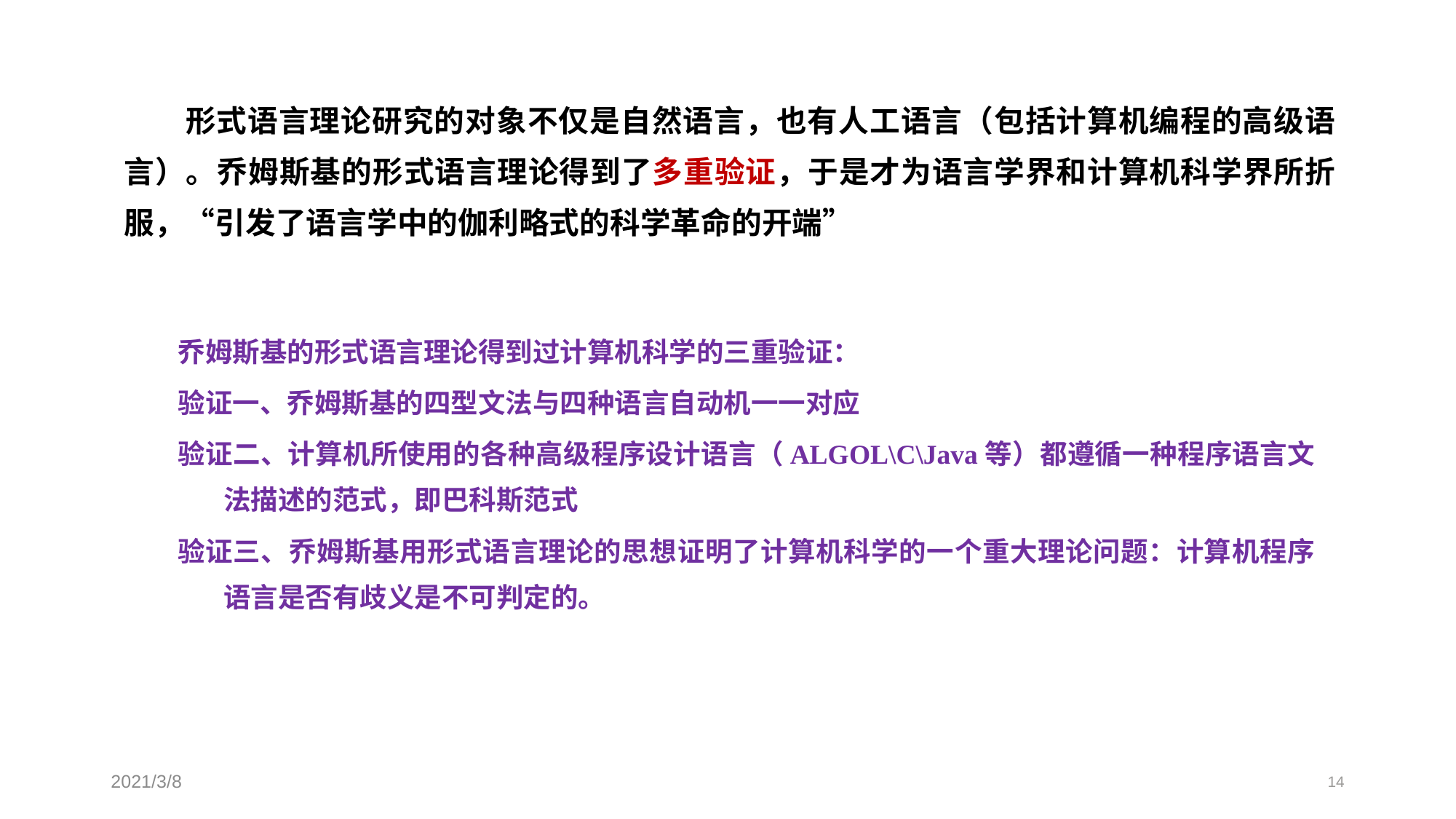

形式语言理论研究的对象不仅是自然语言，也有人工语言（包括计算机编程的高级语言）。乔姆斯基的形式语言理论得到了多重验证，于是才为语言学界和计算机科学界所折服，“引发了语言学中的伽利略式的科学革命的开端”
乔姆斯基的形式语言理论得到过计算机科学的三重验证：
验证一、乔姆斯基的四型文法与四种语言自动机一一对应
验证二、计算机所使用的各种高级程序设计语言（ALGOL\C\Java等）都遵循一种程序语言文法描述的范式，即巴科斯范式
验证三、乔姆斯基用形式语言理论的思想证明了计算机科学的一个重大理论问题：计算机程序语言是否有歧义是不可判定的。
2021/3/8
14